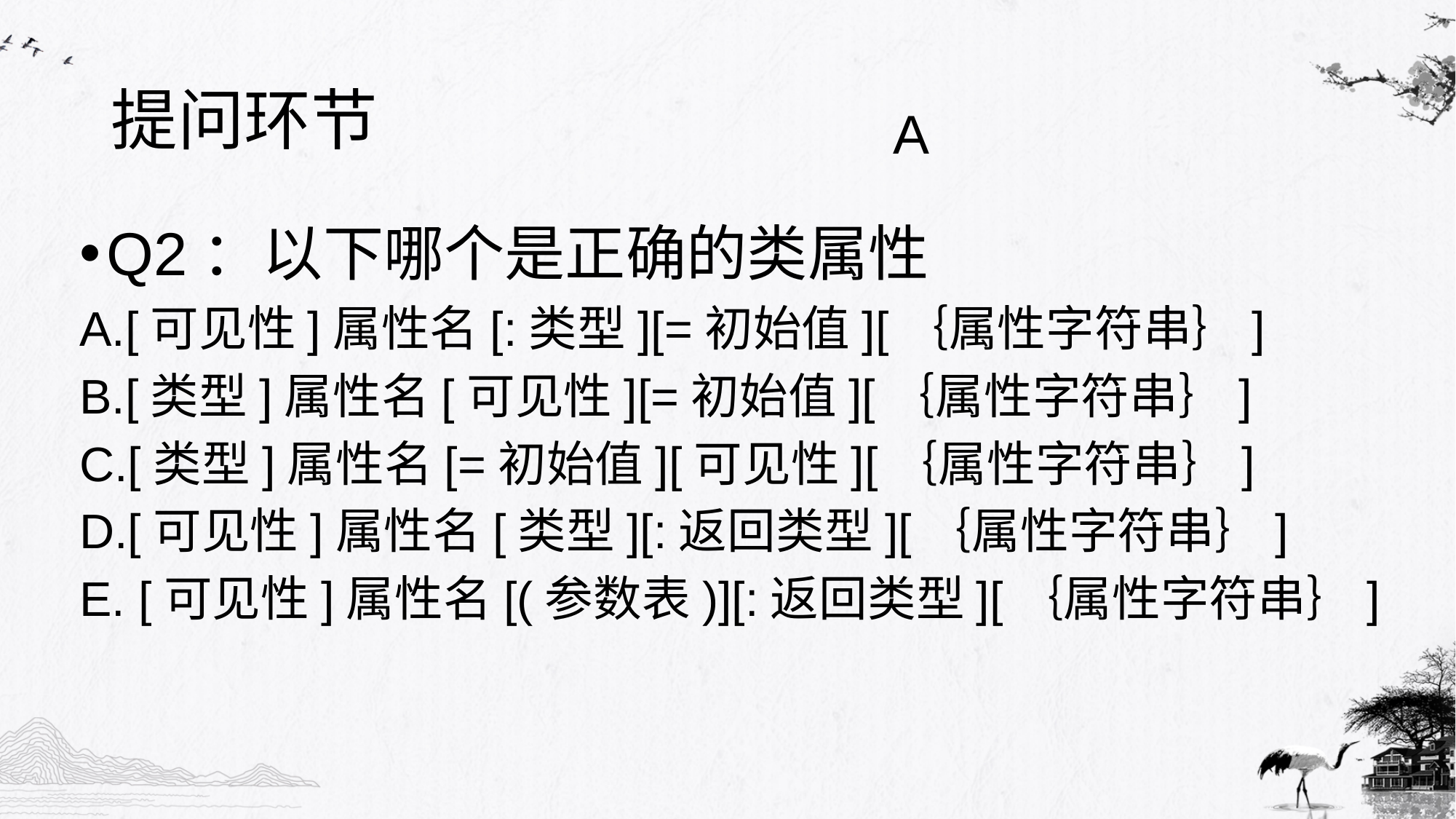

# 提问环节
A
Q2：以下哪个是正确的类属性
A.[可见性]属性名[:类型][=初始值][｛属性字符串｝]
B.[类型]属性名[可见性][=初始值][｛属性字符串｝]
C.[类型]属性名[=初始值][可见性][｛属性字符串｝]
D.[可见性]属性名[类型][:返回类型][｛属性字符串｝]
E. [可见性]属性名[(参数表)][:返回类型][｛属性字符串｝]